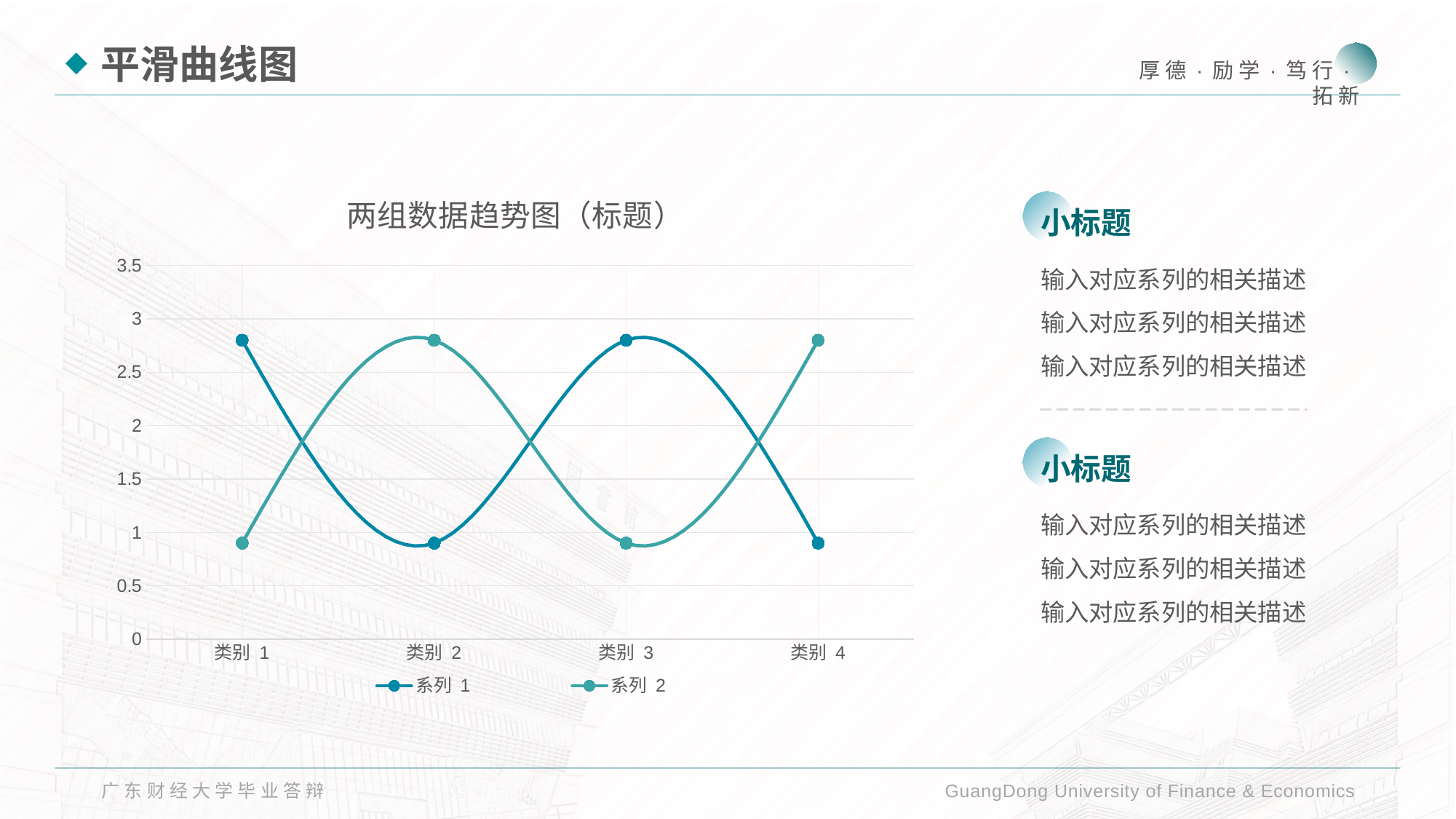

平滑曲线图

### Chart: 两组数据趋势图（标题）

| Category | 系列 1 | 系列 2 |
|---|---|---|
| 类别 1 | 2.8 | 0.9 |
| 类别 2 | 0.9 | 2.8 |
| 类别 3 | 2.8 | 0.9 |
| 类别 4 | 0.9 | 2.8 |
小标题
输入对应系列的相关描述输入对应系列的相关描述输入对应系列的相关描述

小标题
输入对应系列的相关描述输入对应系列的相关描述输入对应系列的相关描述